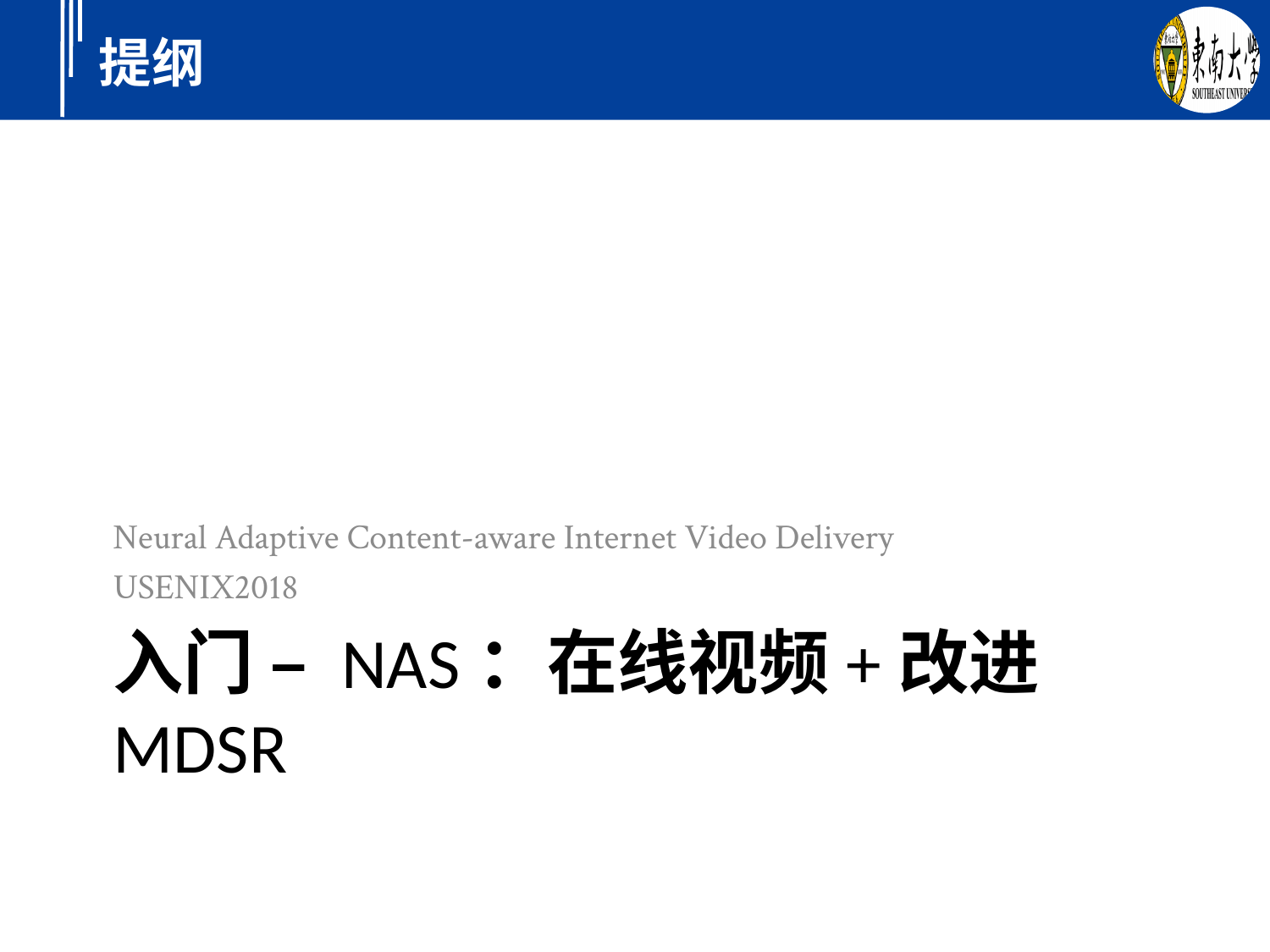

Neural Adaptive Content-aware Internet Video Delivery
USENIX2018
# 入门 – NAS：在线视频+改进MDSR